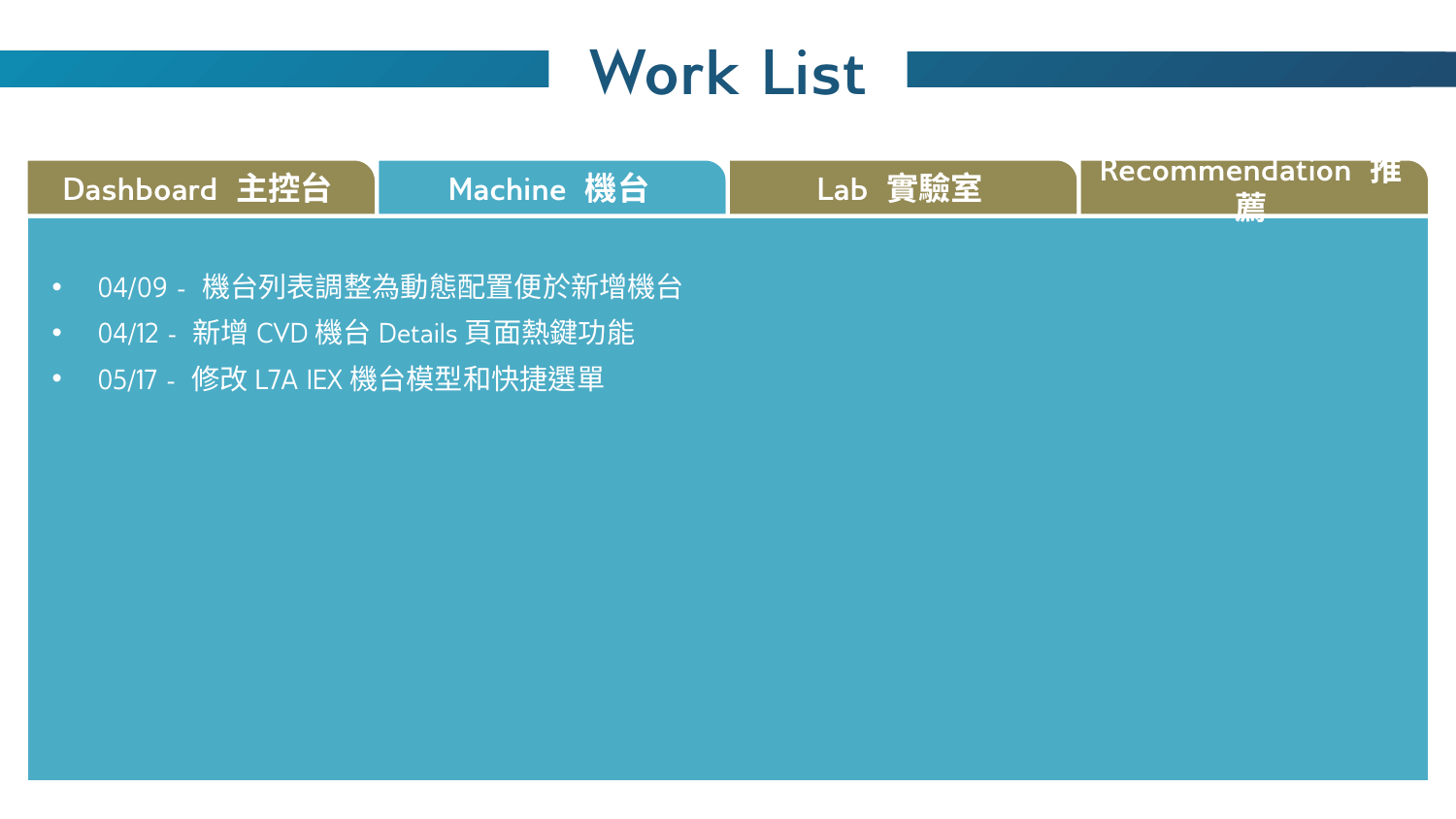

Work List
Dashboard 主控台
Machine 機台
Lab 實驗室
Recommendation 推薦

04/09 - 機台列表調整為動態配置便於新增機台
04/12 - 新增CVD機台Details頁面熱鍵功能
05/17 - 修改L7A IEX機台模型和快捷選單